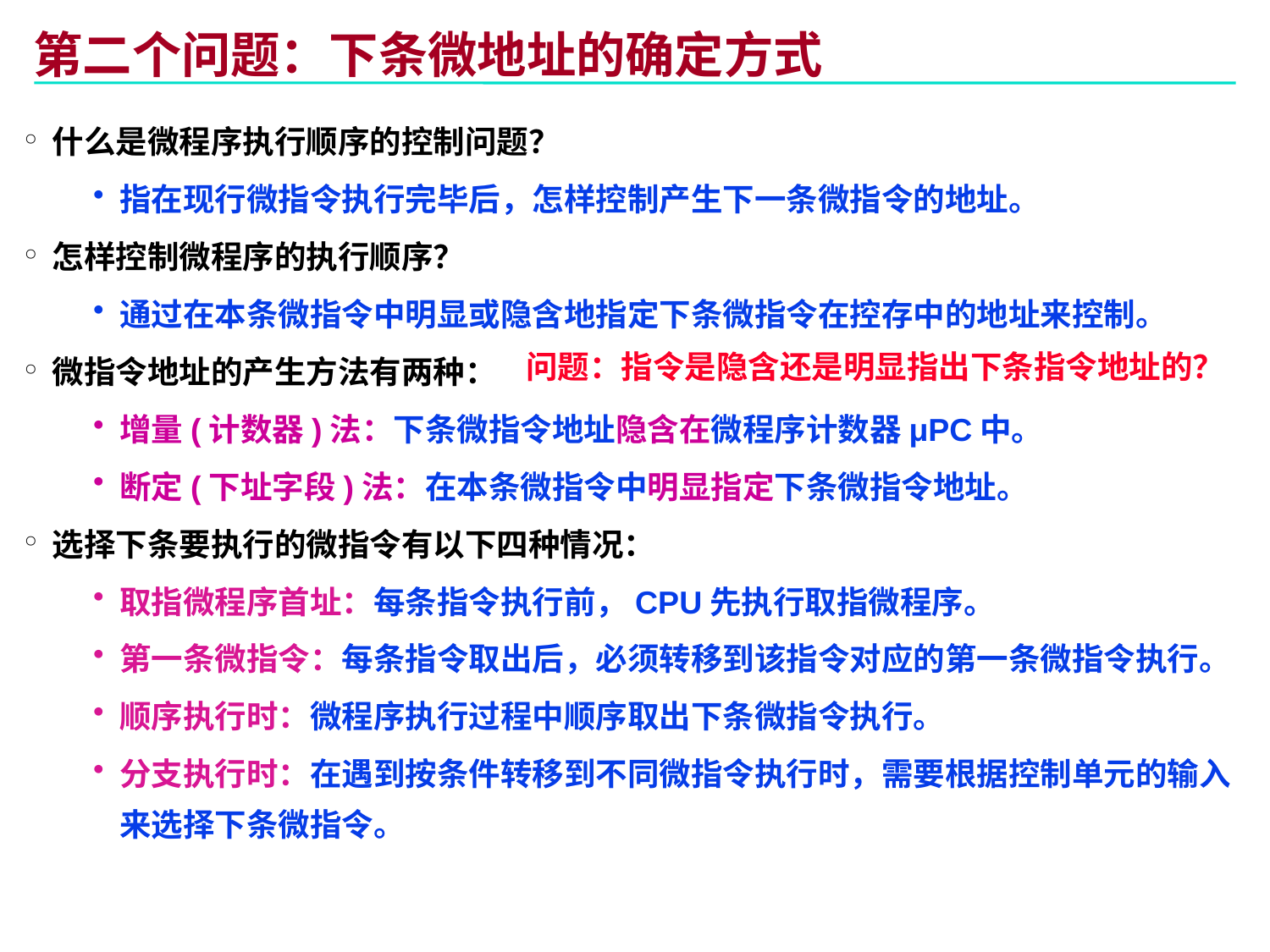

# 第二个问题：下条微地址的确定方式
什么是微程序执行顺序的控制问题？
指在现行微指令执行完毕后，怎样控制产生下一条微指令的地址。
怎样控制微程序的执行顺序？
通过在本条微指令中明显或隐含地指定下条微指令在控存中的地址来控制。
微指令地址的产生方法有两种：
增量(计数器)法：下条微指令地址隐含在微程序计数器μPC中。
断定(下址字段)法：在本条微指令中明显指定下条微指令地址。
选择下条要执行的微指令有以下四种情况：
取指微程序首址：每条指令执行前，CPU先执行取指微程序。
第一条微指令：每条指令取出后，必须转移到该指令对应的第一条微指令执行。
顺序执行时：微程序执行过程中顺序取出下条微指令执行。
分支执行时：在遇到按条件转移到不同微指令执行时，需要根据控制单元的输入来选择下条微指令。

问题：指令是隐含还是明显指出下条指令地址的？